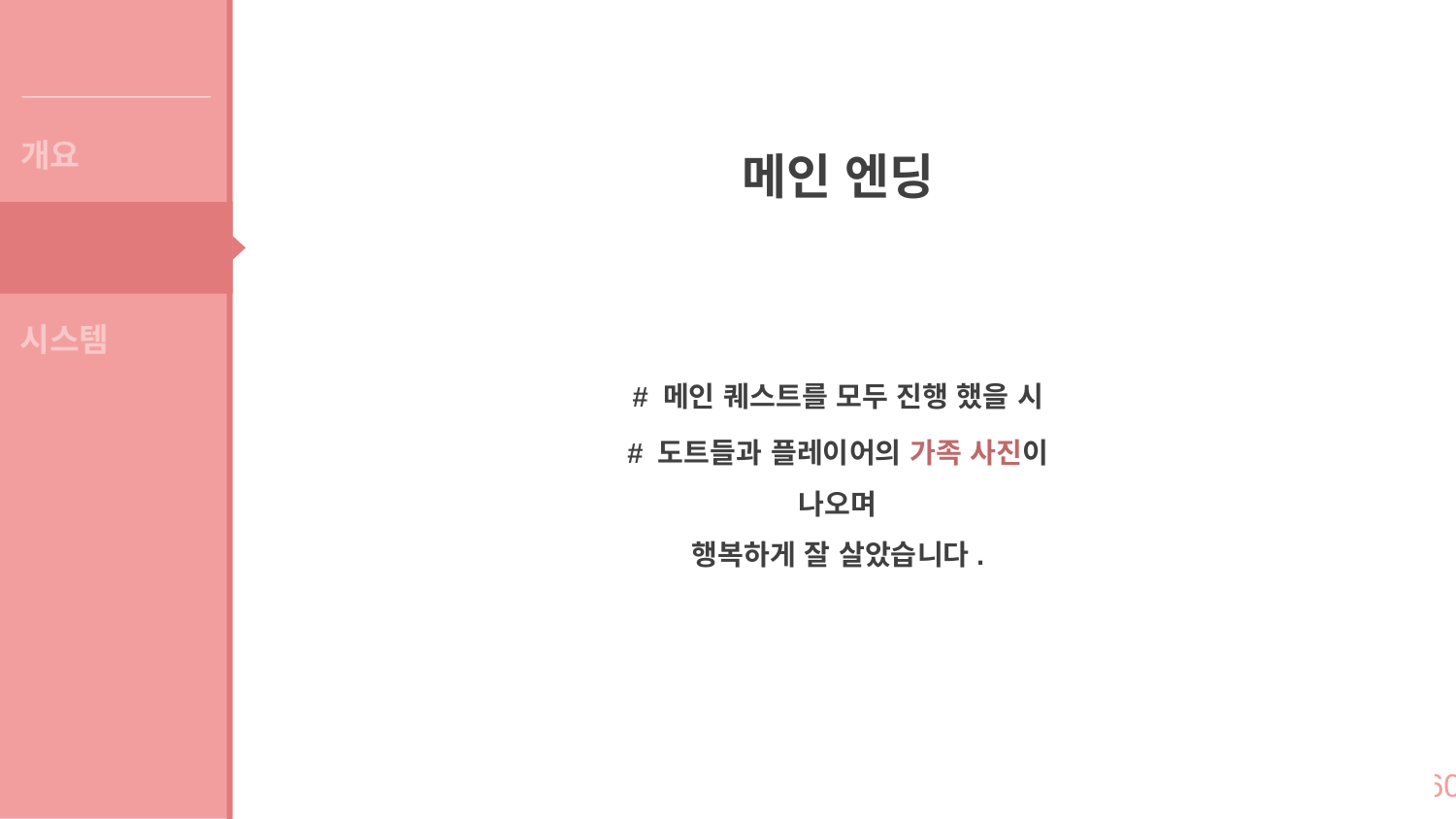

게임 소개

개요
메인 엔딩

컨셉

시스템
# 메인 퀘스트를 모두 진행 했을 시

# 도트들과 플레이어의 가족 사진이 나오며
행복하게 잘 살았습니다.